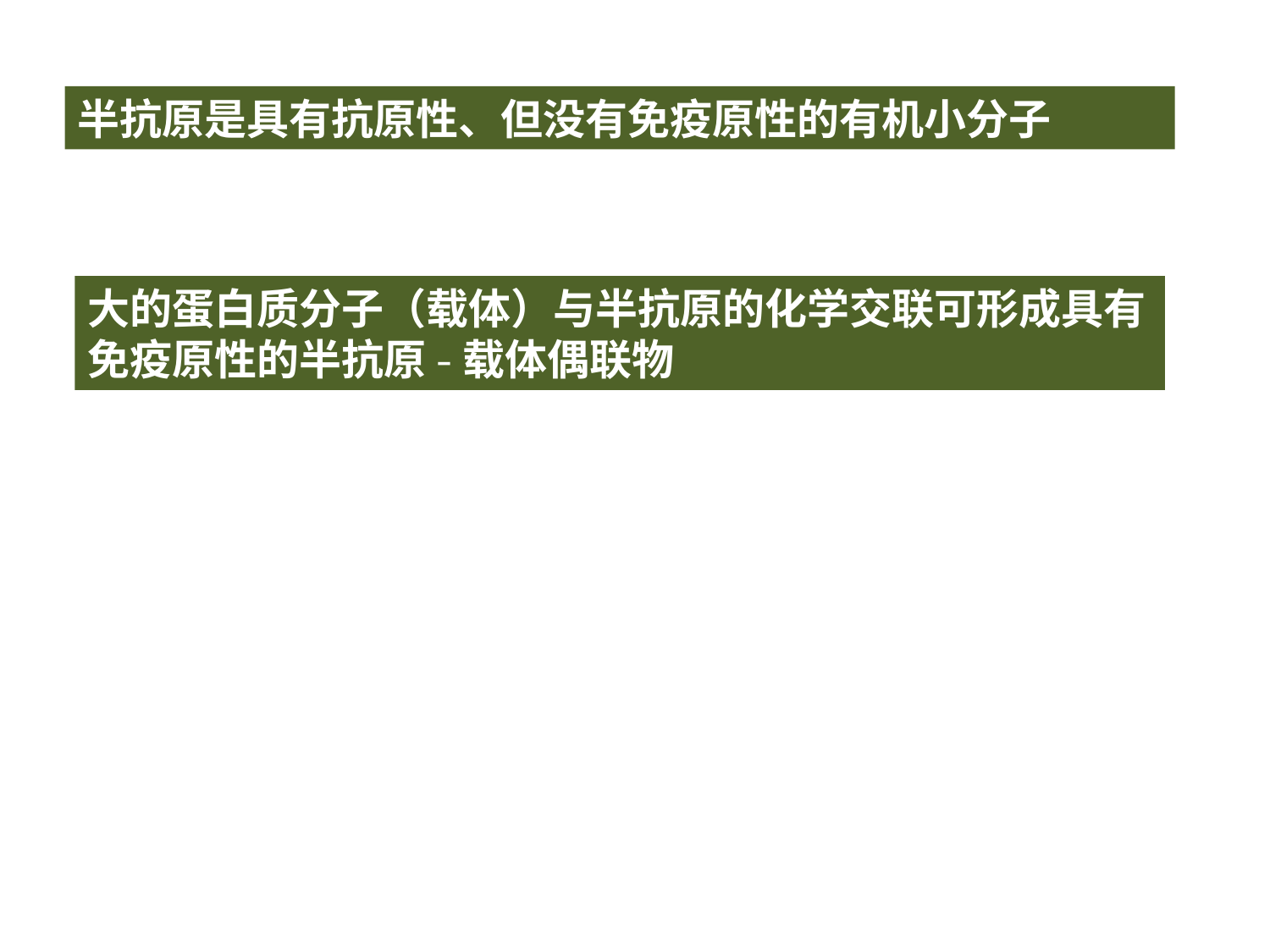

半抗原是具有抗原性、但没有免疫原性的有机小分子
大的蛋白质分子（载体）与半抗原的化学交联可形成具有免疫原性的半抗原-载体偶联物